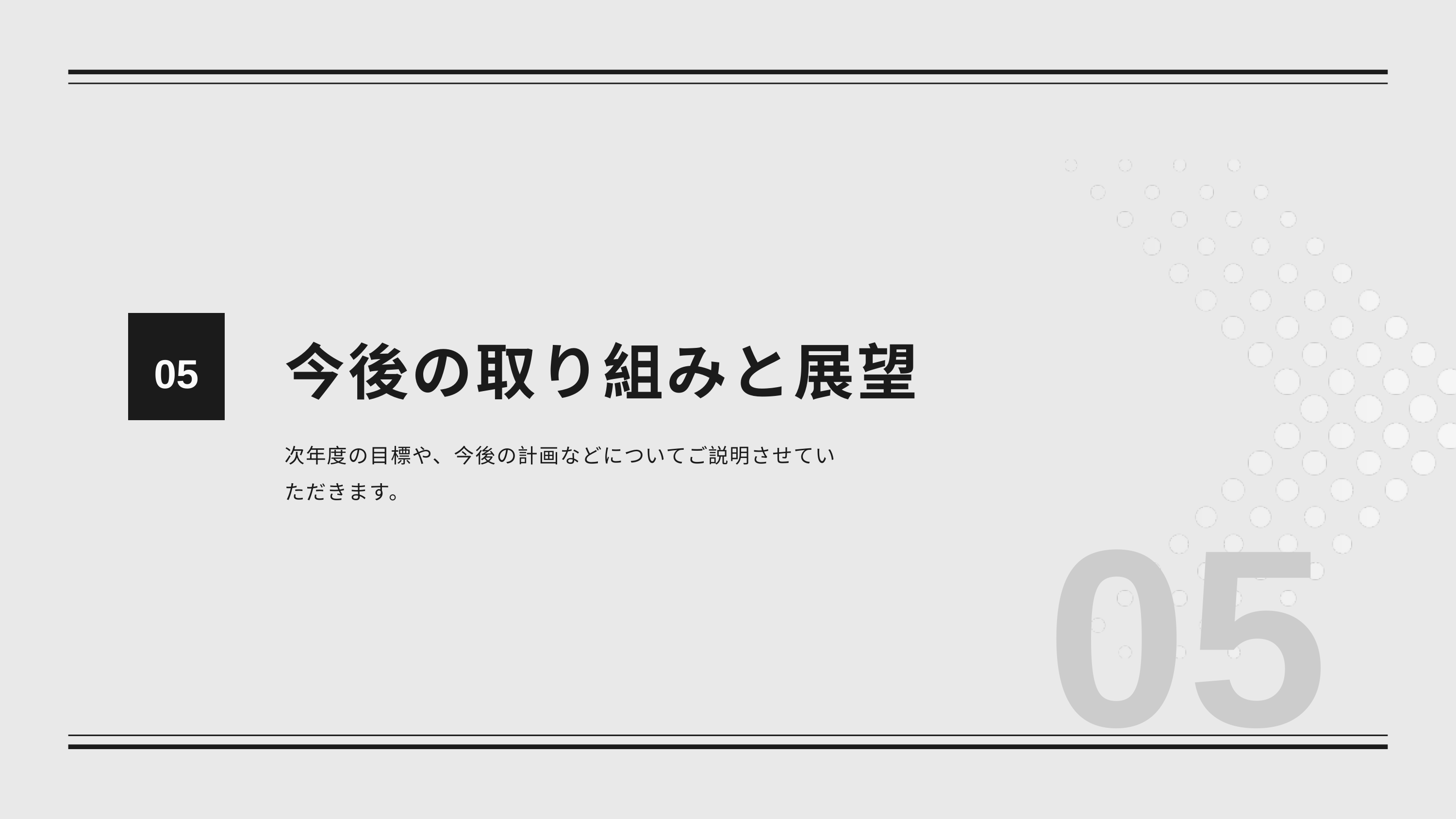

今後の取り組みと展望
05
次年度の目標や、今後の計画などについてご説明させていただきます。
05